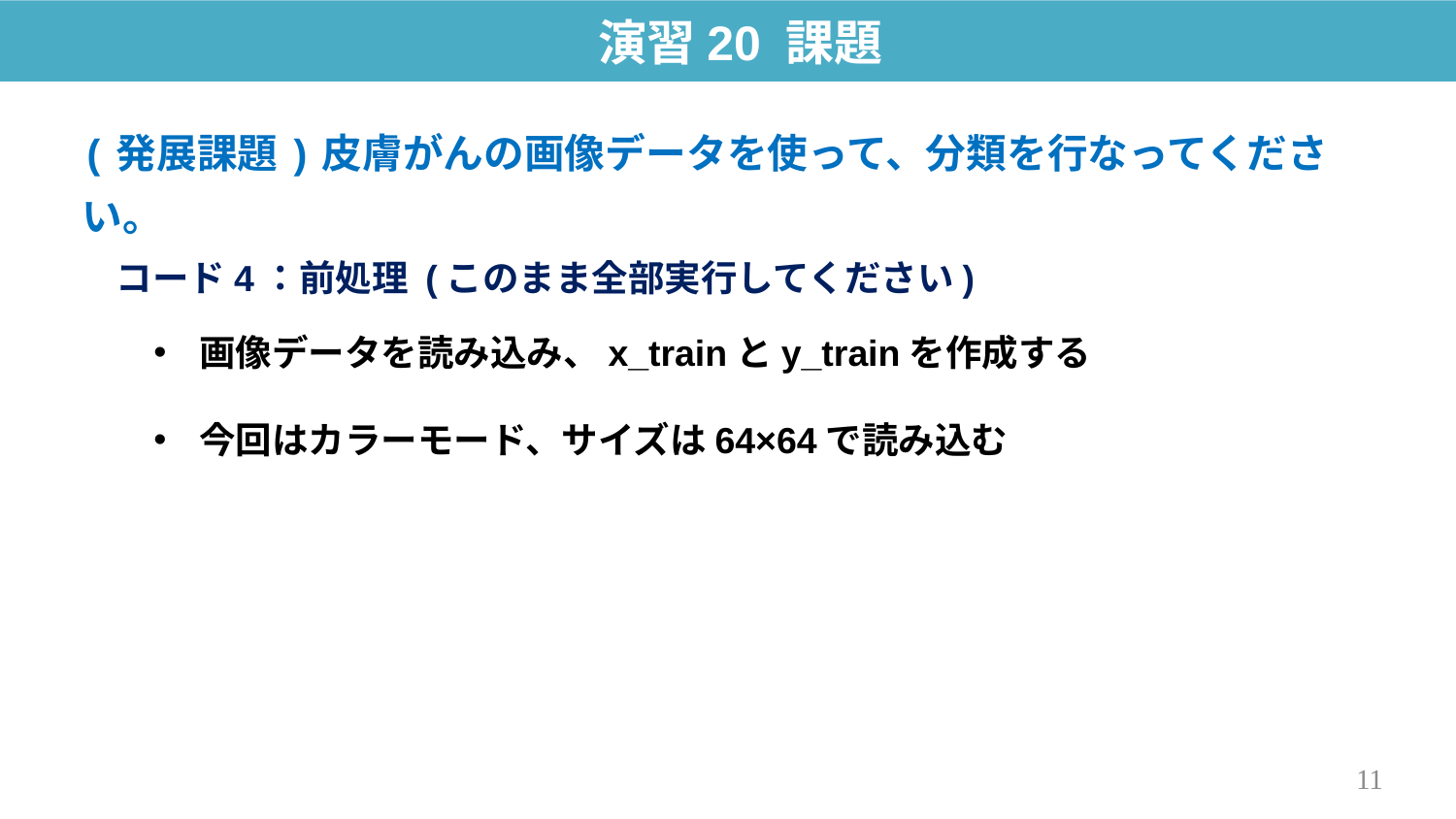

演習20 課題
(発展課題)皮膚がんの画像データを使って、分類を行なってください。
コード4：前処理 (このまま全部実行してください)
画像データを読み込み、x_trainとy_trainを作成する
今回はカラーモード、サイズは64×64で読み込む
11